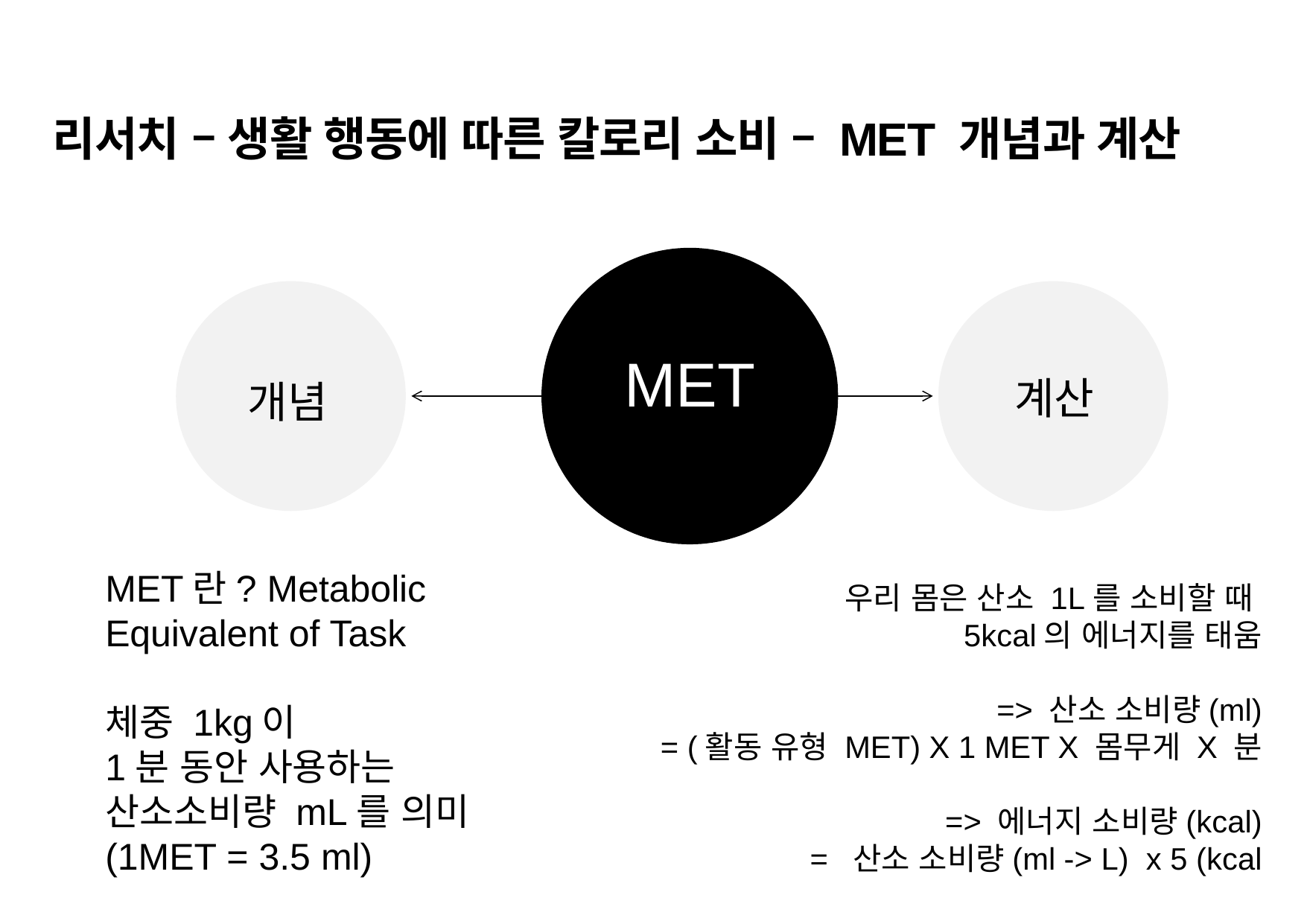

리서치 – 생활 행동에 따른 칼로리 소비 – MET 개념과 계산

MET

계산
개념

MET란? Metabolic Equivalent of Task

체중 1kg이
1분 동안 사용하는
산소소비량 mL를 의미
(1MET = 3.5 ml)

우리 몸은 산소 1L를 소비할 때
5kcal의 에너지를 태움

=> 산소 소비량(ml)
= (활동 유형 MET) X 1 MET X 몸무게 X 분

=> 에너지 소비량(kcal)
 =  산소 소비량(ml -> L)  x 5 (kcal